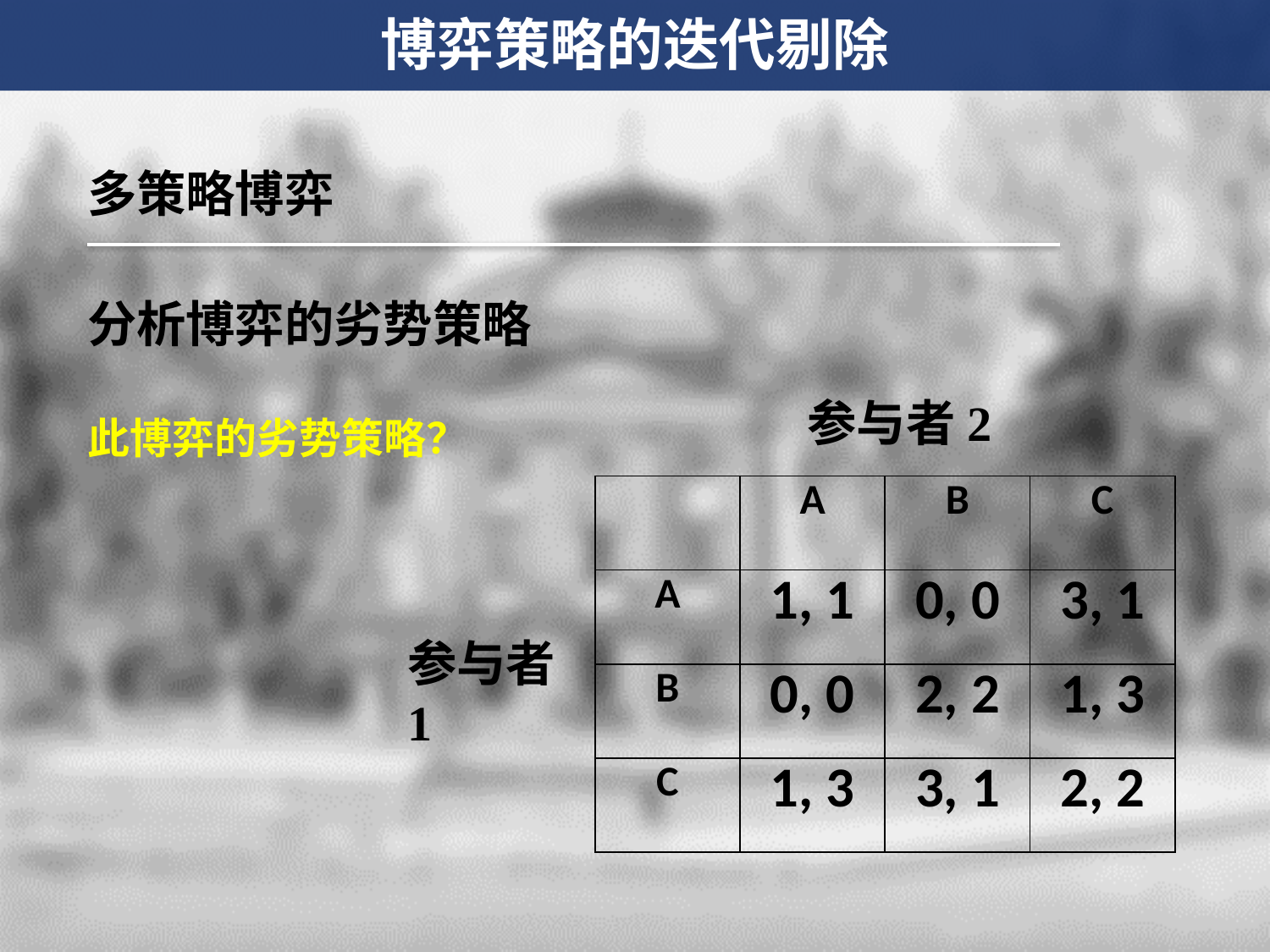

博弈策略的迭代剔除

多策略博弈
分析博弈的劣势策略

此博弈的劣势策略？
参与者2
|  | A | B | C |
| --- | --- | --- | --- |
| A | 1, 1 | 0, 0 | 3, 1 |
| B | 0, 0 | 2, 2 | 1, 3 |
| C | 1, 3 | 3, 1 | 2, 2 |
参与者1